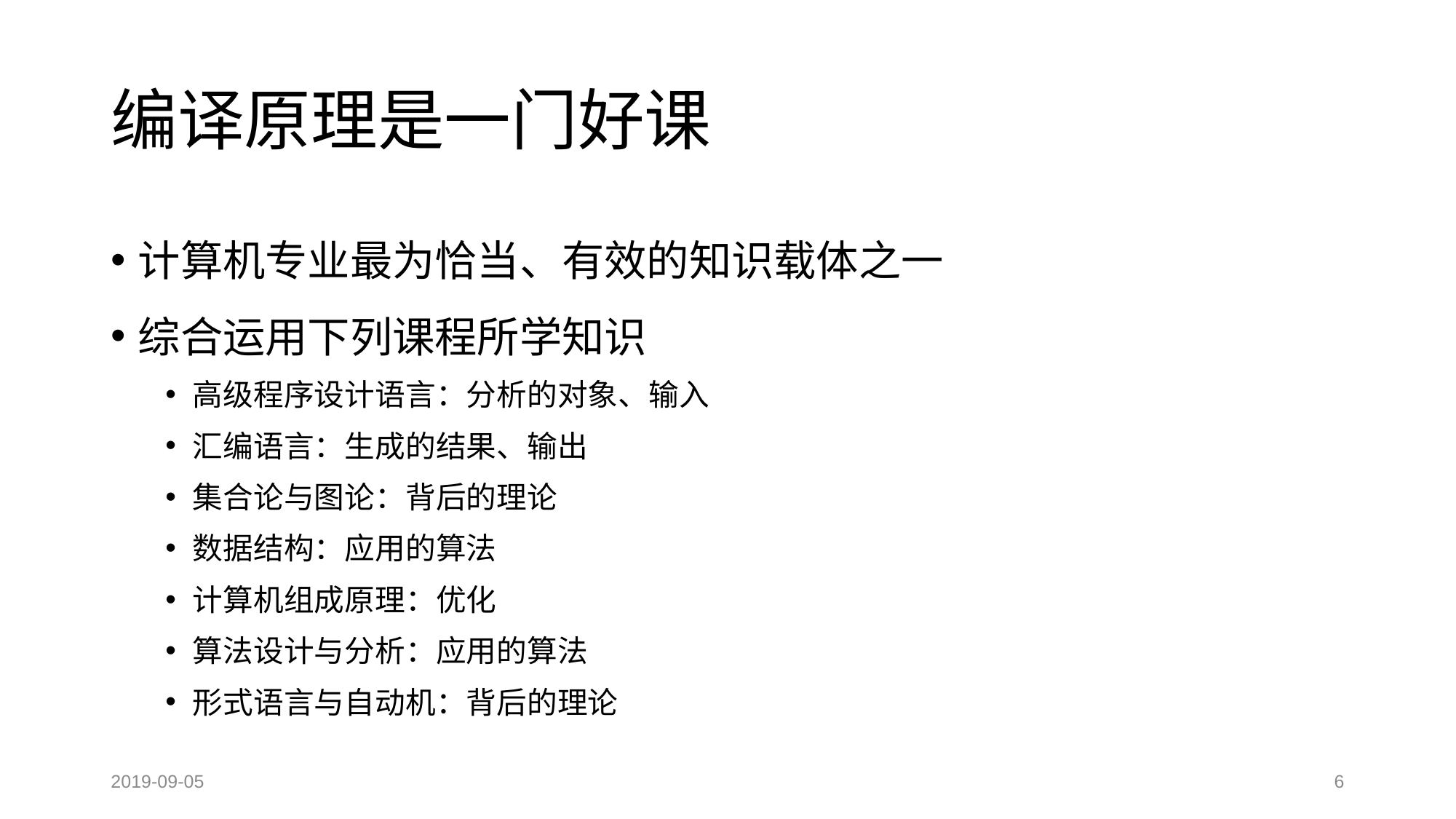

# 编译原理是一门好课
计算机专业最为恰当、有效的知识载体之一
综合运用下列课程所学知识
高级程序设计语言：分析的对象、输入
汇编语言：生成的结果、输出
集合论与图论：背后的理论
数据结构：应用的算法
计算机组成原理：优化
算法设计与分析：应用的算法
形式语言与自动机：背后的理论
2019-09-05
6